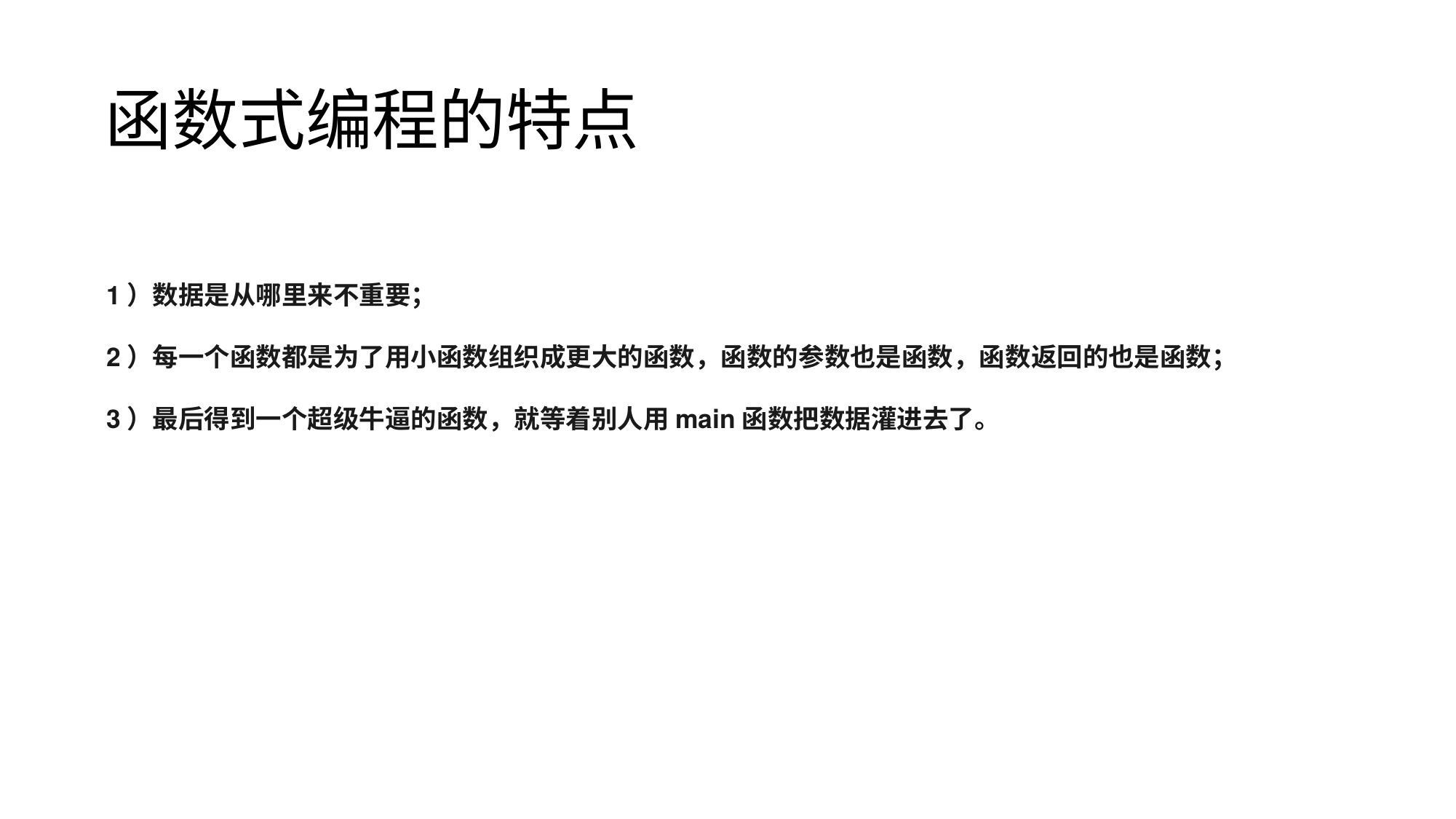

函数式编程的特点

1）数据是从哪里来不重要；

2）每一个函数都是为了用小函数组织成更大的函数，函数的参数也是函数，函数返回的也是函数；

3）最后得到一个超级牛逼的函数，就等着别人用main函数把数据灌进去了。